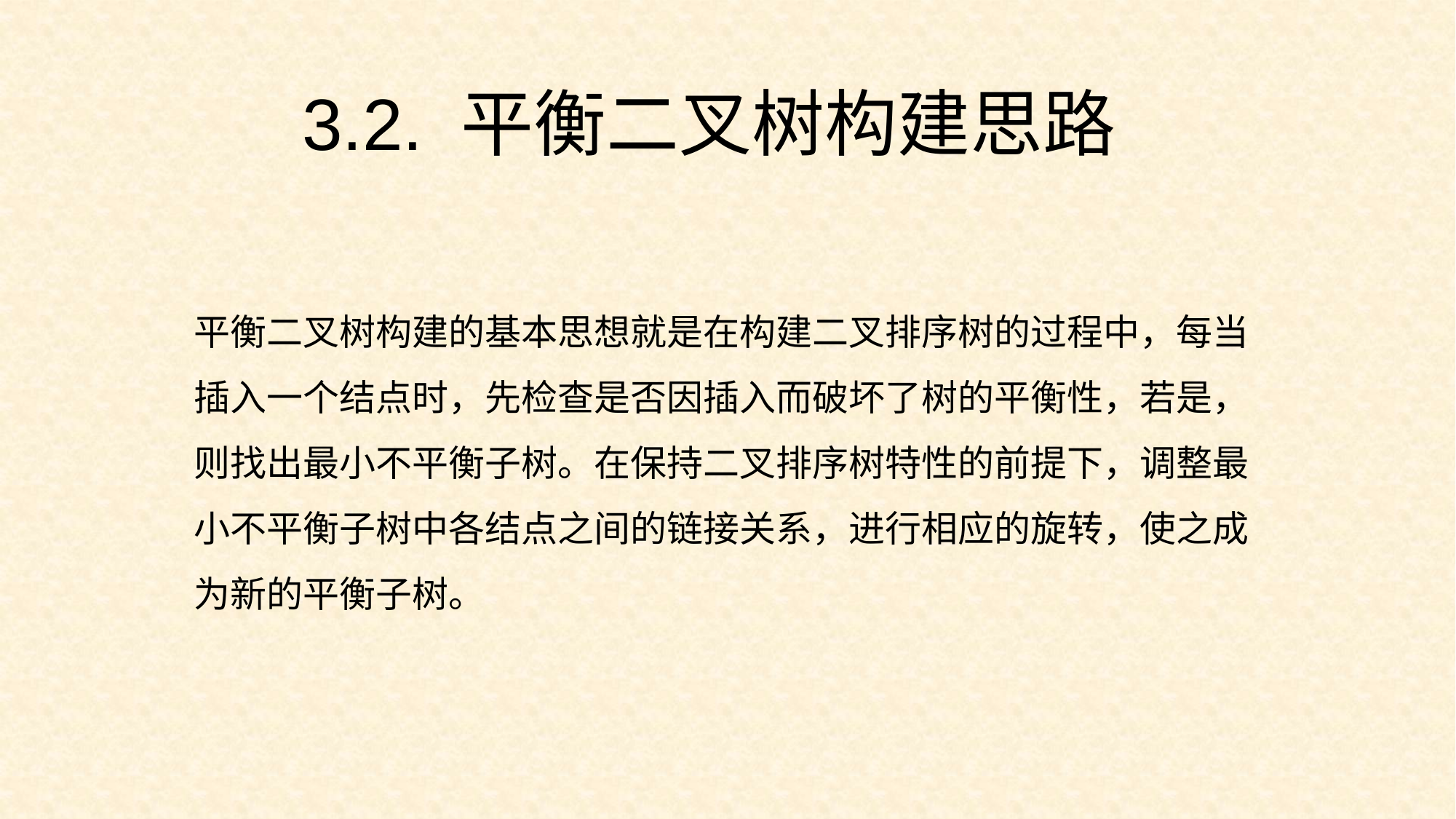

3.2. 平衡二叉树构建思路
平衡二叉树构建的基本思想就是在构建二叉排序树的过程中，每当插入一个结点时，先检查是否因插入而破坏了树的平衡性，若是，则找出最小不平衡子树。在保持二叉排序树特性的前提下，调整最小不平衡子树中各结点之间的链接关系，进行相应的旋转，使之成为新的平衡子树。